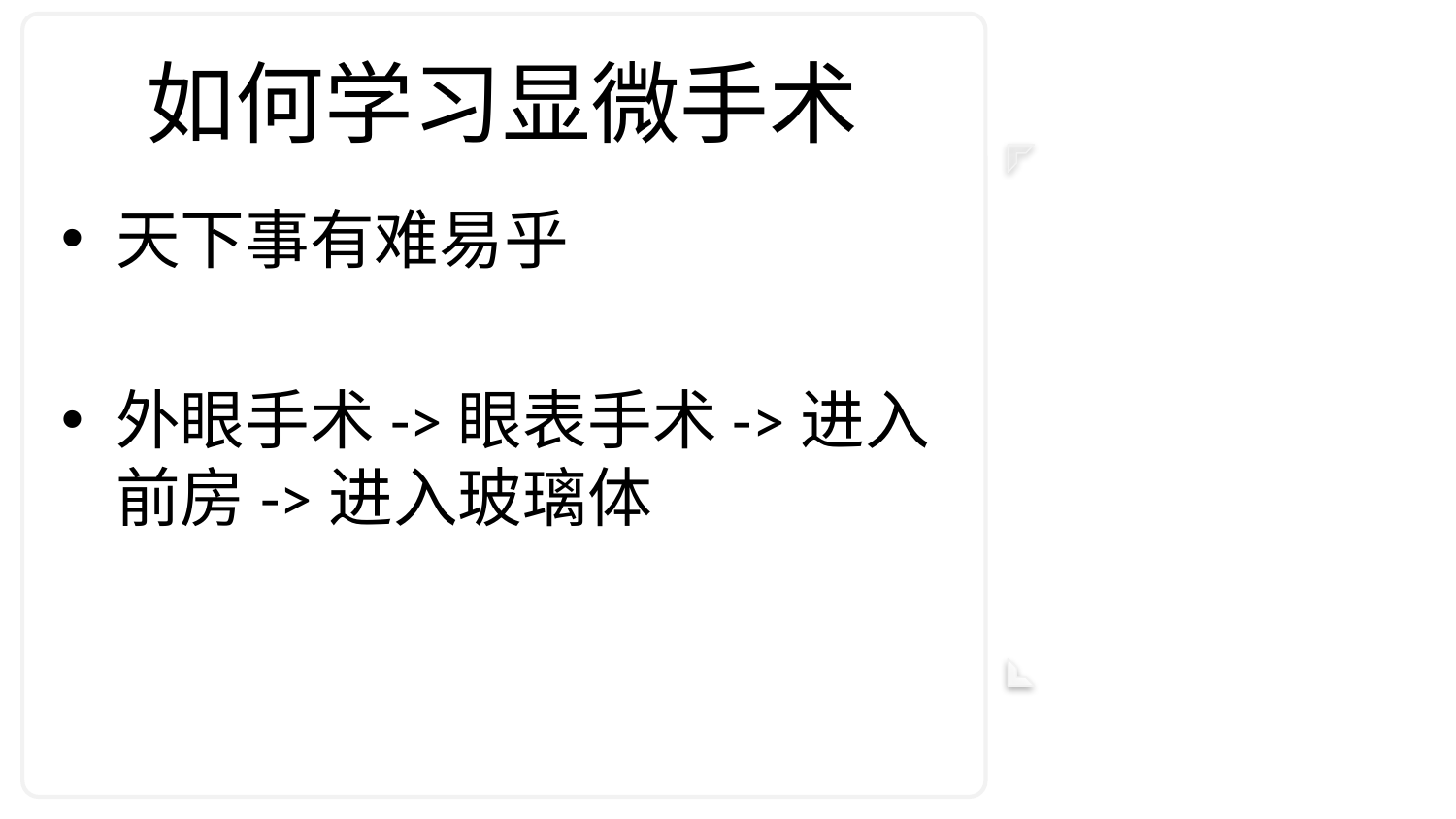

# 如何学习显微手术
天下事有难易乎

外眼手术->眼表手术->进入前房->进入玻璃体